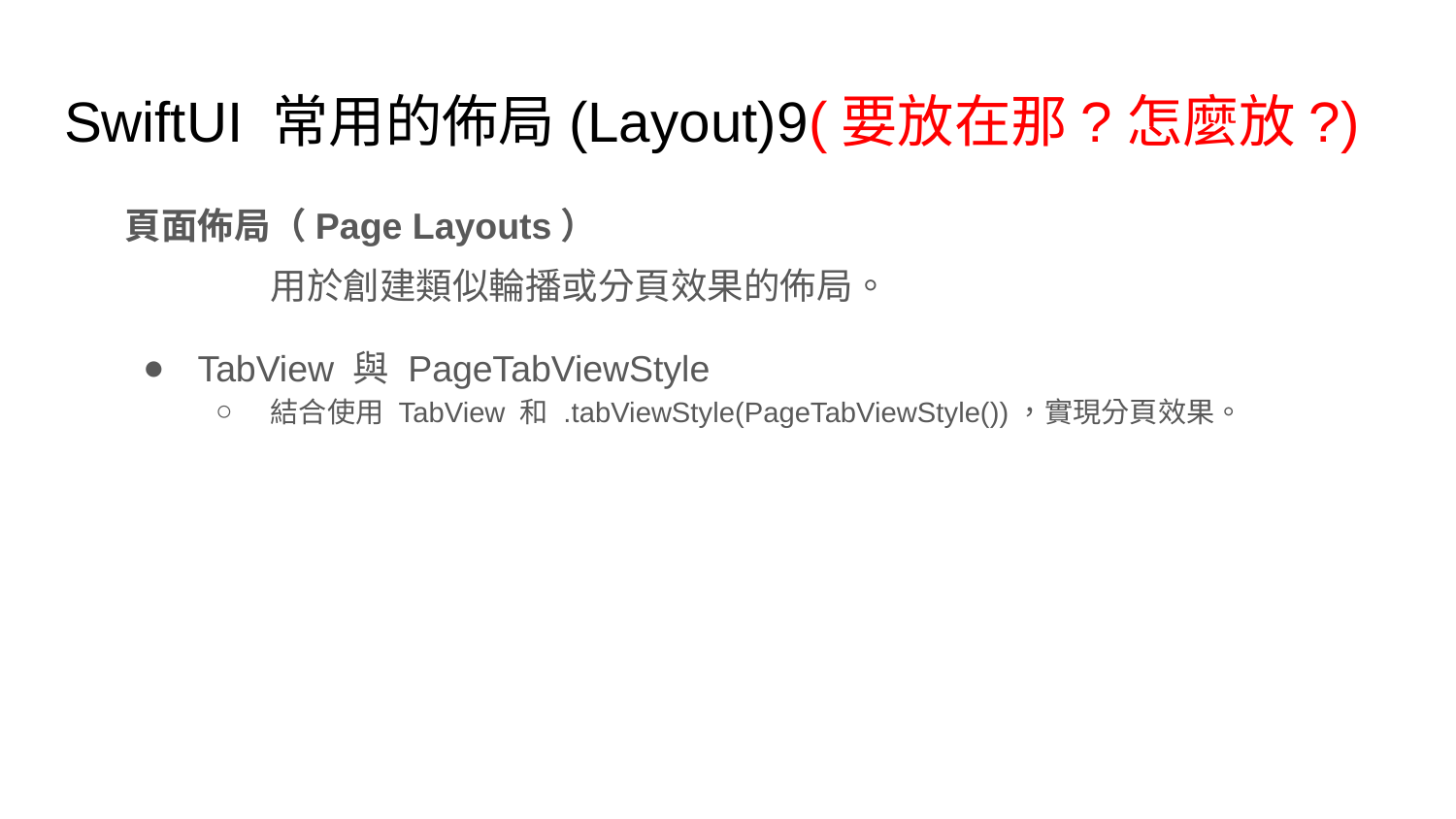

# SwiftUI 常用的佈局(Layout)9(要放在那?怎麼放?)
頁面佈局（Page Layouts）
	用於創建類似輪播或分頁效果的佈局。
TabView 與 PageTabViewStyle
結合使用 TabView 和 .tabViewStyle(PageTabViewStyle())，實現分頁效果。